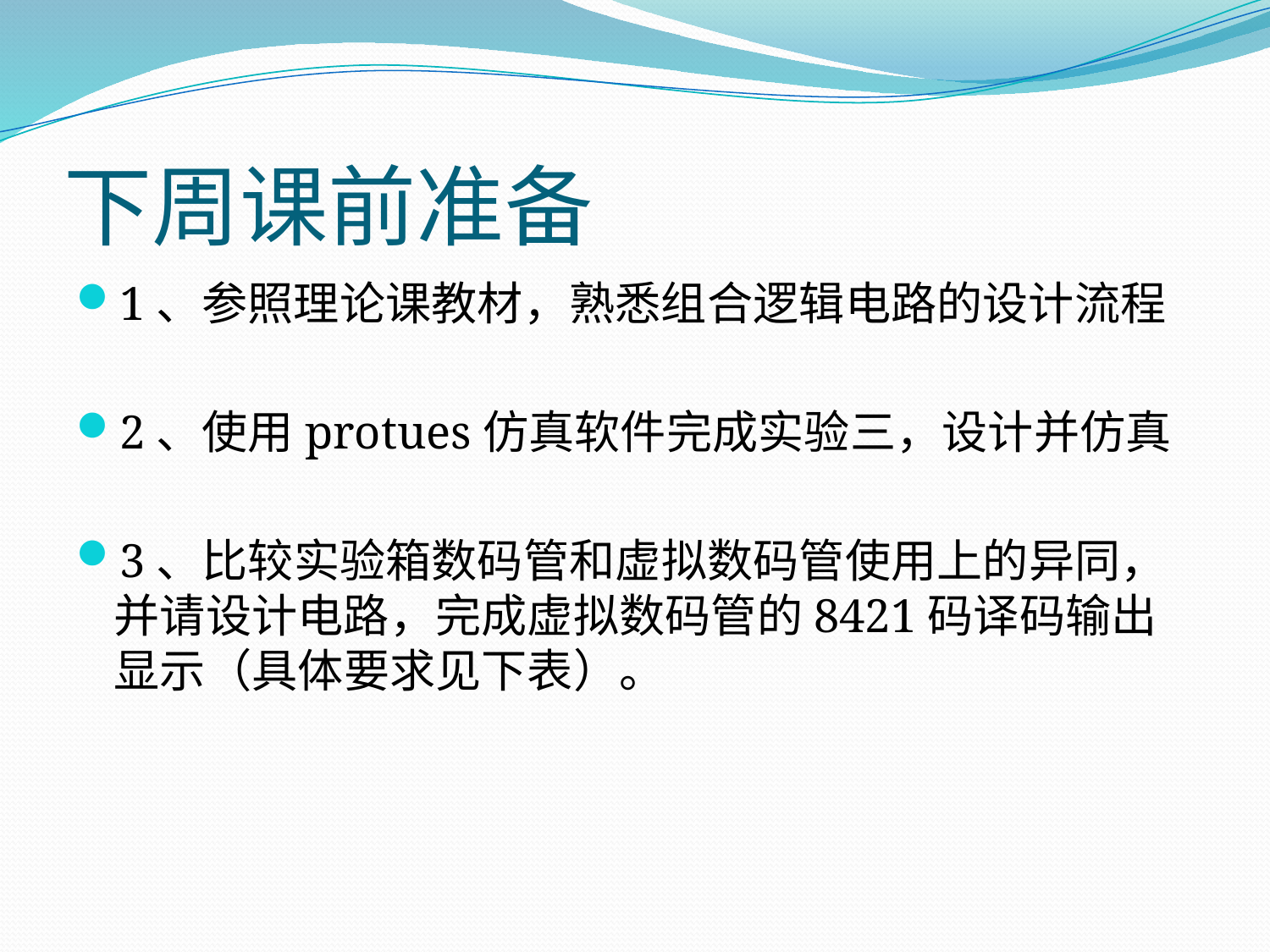

# 下周课前准备
1、参照理论课教材，熟悉组合逻辑电路的设计流程

2、使用protues仿真软件完成实验三，设计并仿真

3、比较实验箱数码管和虚拟数码管使用上的异同，并请设计电路，完成虚拟数码管的8421码译码输出显示（具体要求见下表）。